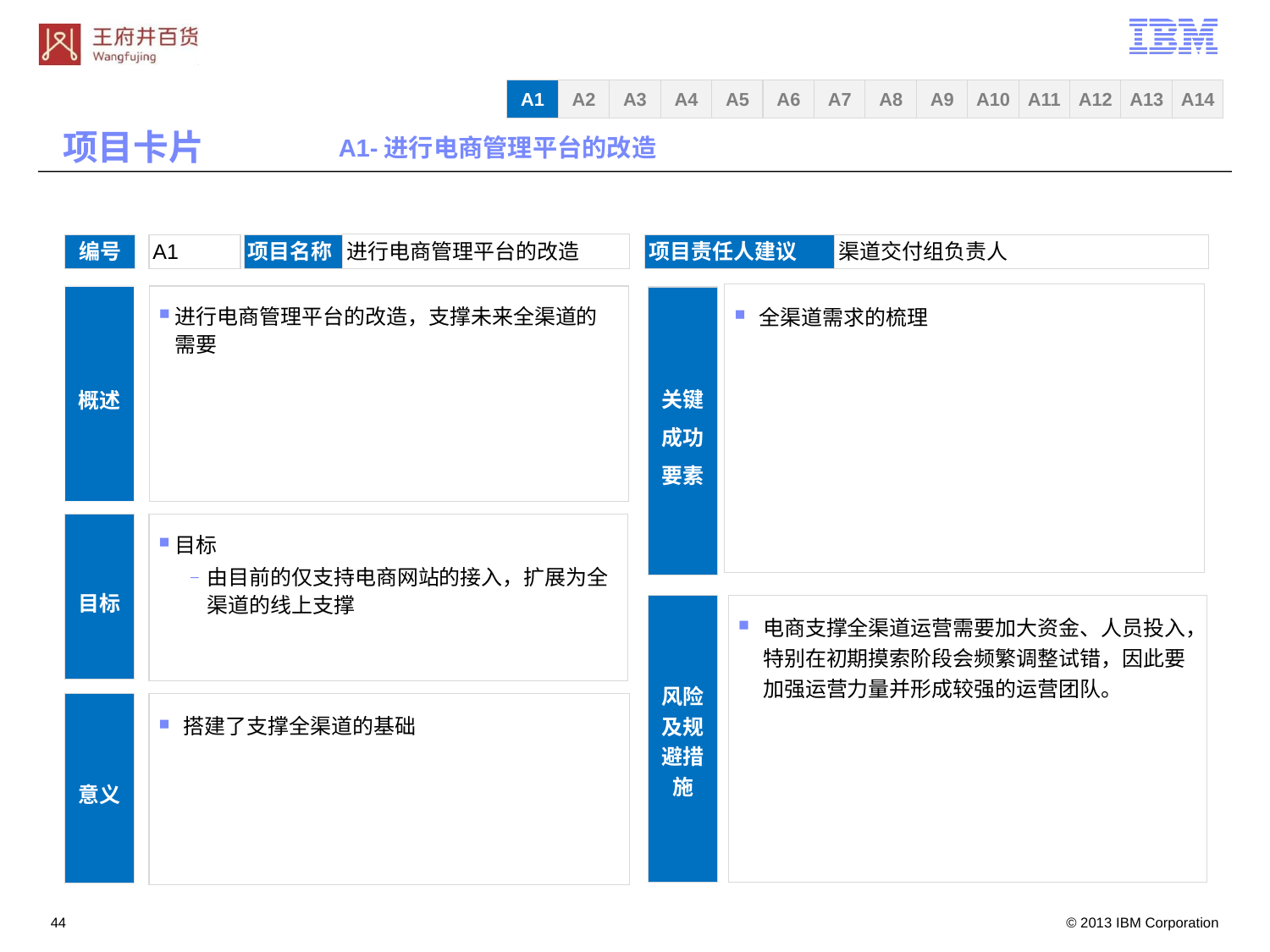

A3
A4
A5
A6
A7
A8
A9
A10
A11
A12
A13
A14
A1
A2
项目卡片
A1-进行电商管理平台的改造
进行电商管理平台的改造
编号
A1
项目名称
项目责任人建议
渠道交付组负责人
全渠道需求的梳理
概述
进行电商管理平台的改造，支撑未来全渠道的需要
关键成功要素
目标
由目前的仅支持电商网站的接入，扩展为全渠道的线上支撑

目标
风险及规避措施
电商支撑全渠道运营需要加大资金、人员投入，特别在初期摸索阶段会频繁调整试错，因此要加强运营力量并形成较强的运营团队。

搭建了支撑全渠道的基础
意义
44